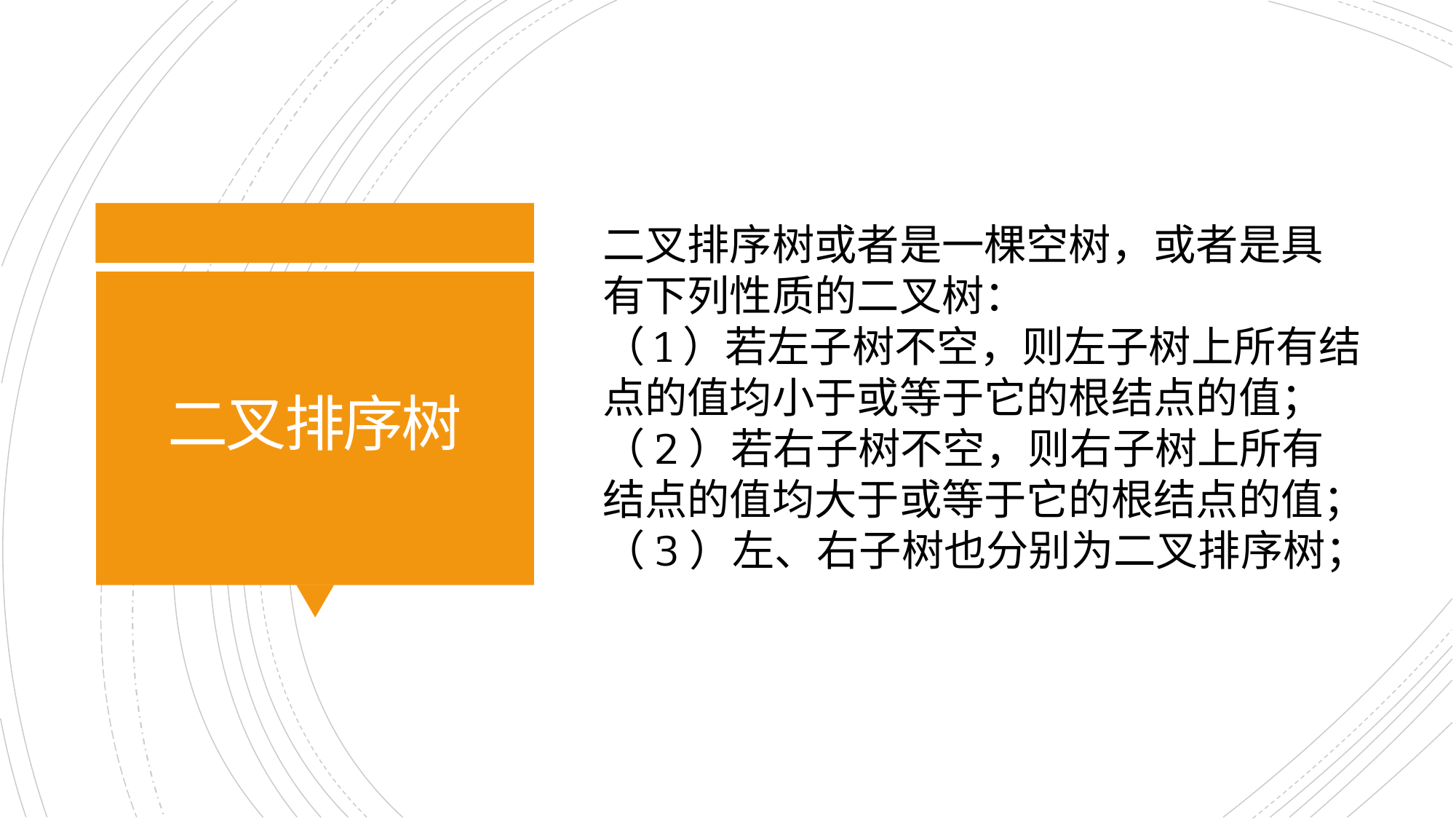

二叉排序树或者是一棵空树，或者是具有下列性质的二叉树：
（1）若左子树不空，则左子树上所有结点的值均小于或等于它的根结点的值；
（2）若右子树不空，则右子树上所有结点的值均大于或等于它的根结点的值；
（3）左、右子树也分别为二叉排序树；
# 二叉排序树